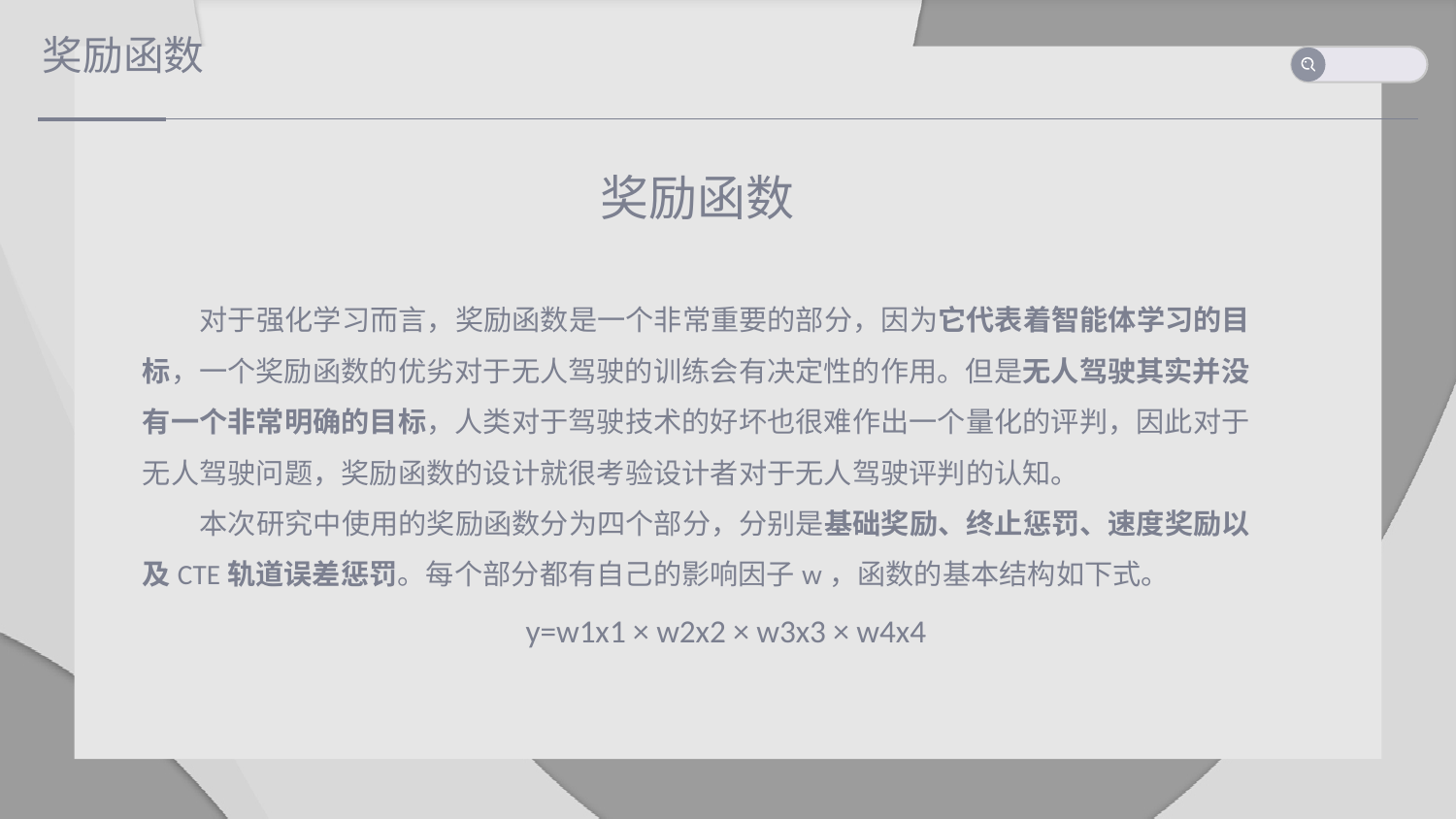

奖励函数
奖励函数
对于强化学习而言，奖励函数是一个非常重要的部分，因为它代表着智能体学习的目标，一个奖励函数的优劣对于无人驾驶的训练会有决定性的作用。但是无人驾驶其实并没有一个非常明确的目标，人类对于驾驶技术的好坏也很难作出一个量化的评判，因此对于无人驾驶问题，奖励函数的设计就很考验设计者对于无人驾驶评判的认知。
本次研究中使用的奖励函数分为四个部分，分别是基础奖励、终止惩罚、速度奖励以及CTE轨道误差惩罚。每个部分都有自己的影响因子w，函数的基本结构如下式。
y=w1x1 × w2x2 × w3x3 × w4x4